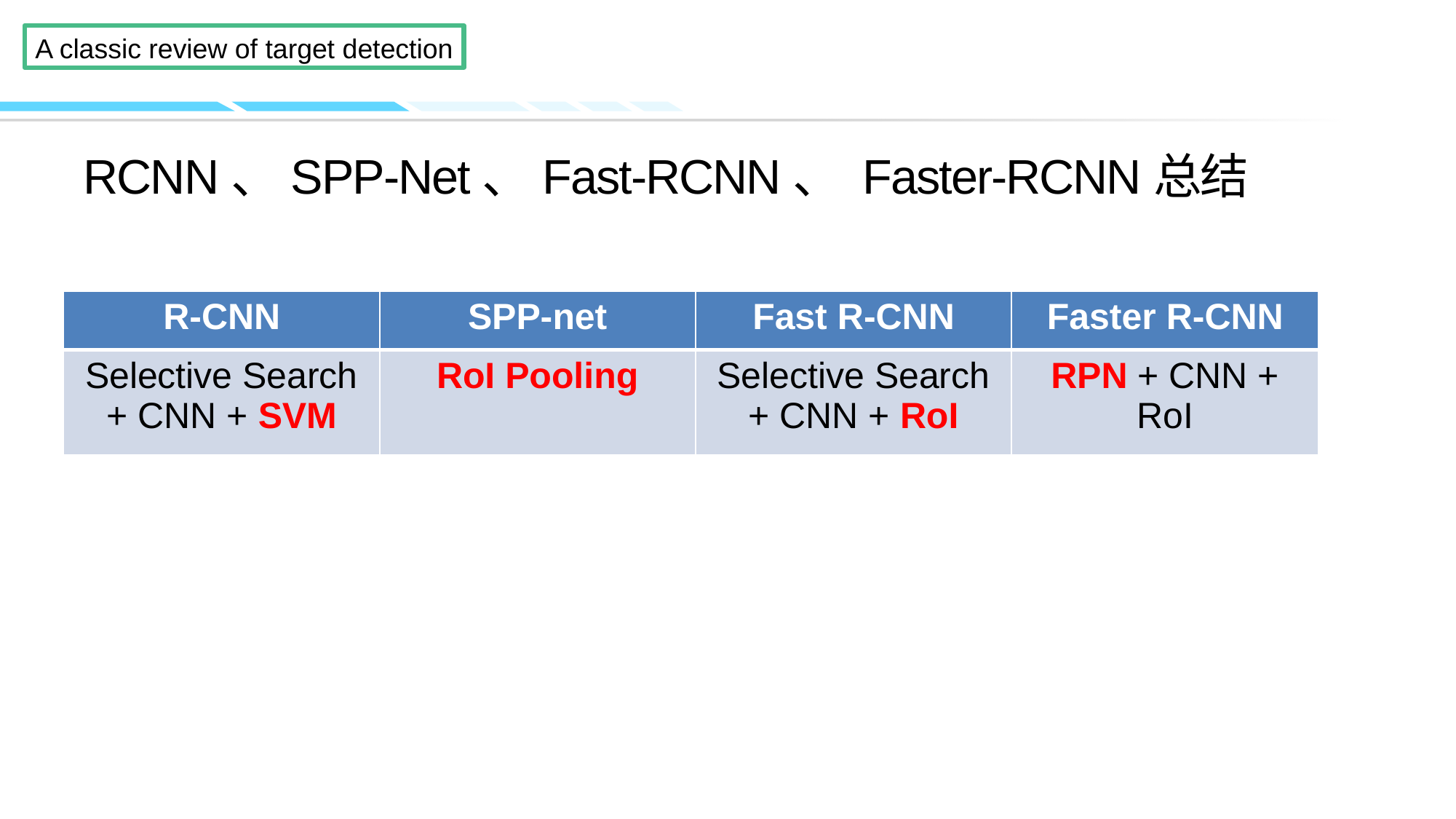

# RCNN、SPP-Net、Fast-RCNN、 Faster-RCNN总结
| R-CNN | SPP-net | Fast R-CNN | Faster R-CNN |
| --- | --- | --- | --- |
| Selective Search + CNN + SVM | RoI Pooling | Selective Search + CNN + RoI | RPN + CNN + RoI |